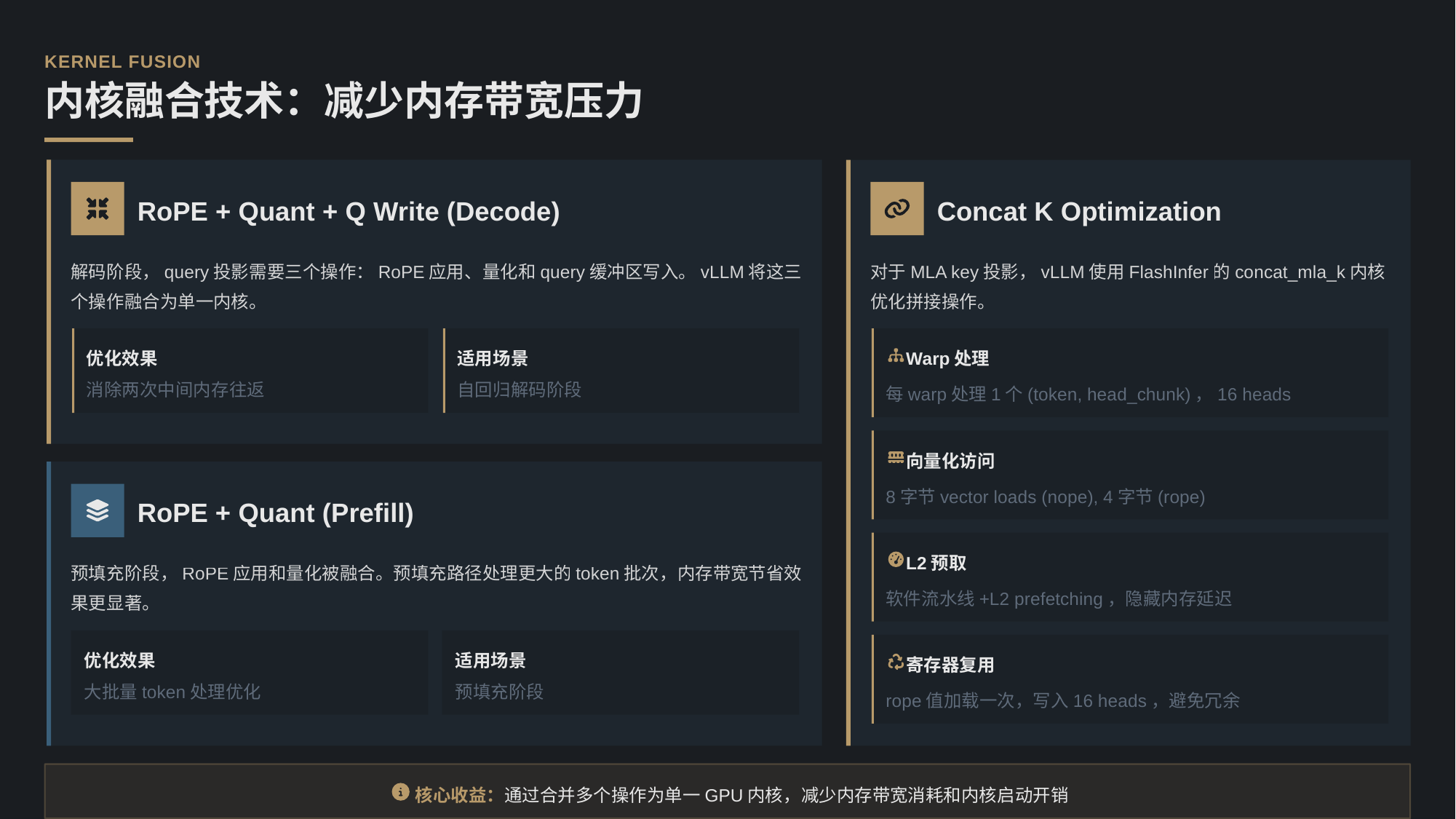

KERNEL FUSION
内核融合技术：减少内存带宽压力

RoPE + Quant + Q Write (Decode)
Concat K Optimization

解码阶段，query投影需要三个操作：RoPE应用、量化和query缓冲区写入。vLLM将这三个操作融合为单一内核。
对于MLA key投影，vLLM使用FlashInfer的concat_mla_k内核优化拼接操作。

优化效果
适用场景
Warp处理

消除两次中间内存往返
自回归解码阶段
每warp处理1个(token, head_chunk)，16 heads

向量化访问

8字节vector loads (nope), 4字节(rope)

RoPE + Quant (Prefill)

L2预取

预填充阶段，RoPE应用和量化被融合。预填充路径处理更大的token批次，内存带宽节省效果更显著。
软件流水线+L2 prefetching，隐藏内存延迟

优化效果
适用场景
寄存器复用

大批量token处理优化
预填充阶段
rope值加载一次，写入16 heads，避免冗余

核心收益：通过合并多个操作为单一GPU内核，减少内存带宽消耗和内核启动开销